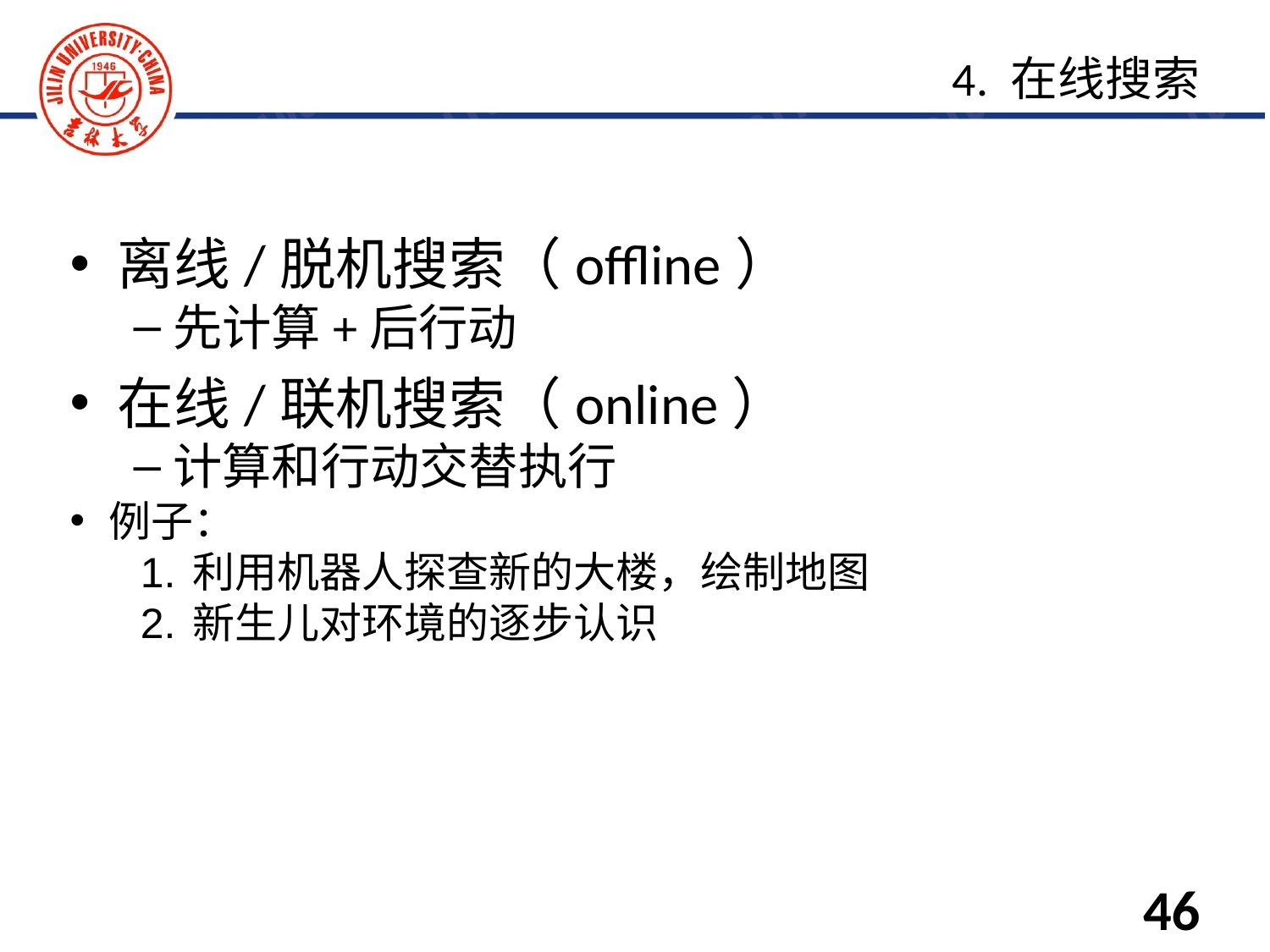

离线/脱机搜索（offline）
先计算+后行动
在线/联机搜索（online）
计算和行动交替执行
例子：
利用机器人探查新的大楼，绘制地图
新生儿对环境的逐步认识
4. 在线搜索
46